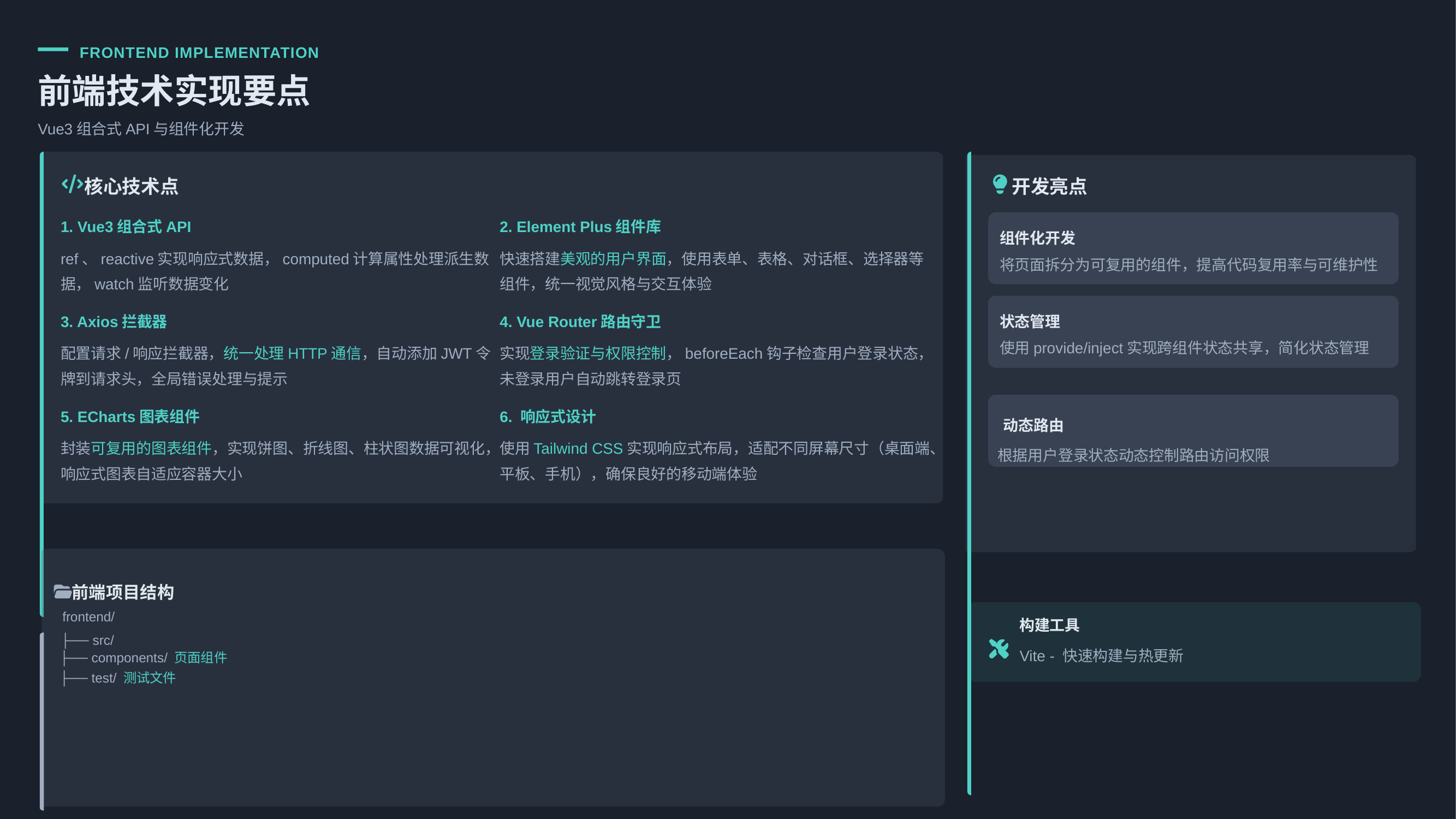

FRONTEND IMPLEMENTATION

前端技术实现要点
Vue3组合式API与组件化开发

核心技术点
开发亮点

1. Vue3组合式API
2. Element Plus组件库

组件化开发
ref、reactive实现响应式数据，computed计算属性处理派生数据，watch监听数据变化
快速搭建美观的用户界面，使用表单、表格、对话框、选择器等组件，统一视觉风格与交互体验
将页面拆分为可复用的组件，提高代码复用率与可维护性

3. Axios拦截器
4. Vue Router路由守卫
状态管理
使用provide/inject实现跨组件状态共享，简化状态管理
配置请求/响应拦截器，统一处理HTTP通信，自动添加JWT令牌到请求头，全局错误处理与提示
实现登录验证与权限控制，beforeEach钩子检查用户登录状态，未登录用户自动跳转登录页

5. ECharts图表组件
6. 响应式设计
动态路由
封装可复用的图表组件，实现饼图、折线图、柱状图数据可视化，响应式图表自适应容器大小
使用Tailwind CSS实现响应式布局，适配不同屏幕尺寸（桌面端、平板、手机），确保良好的移动端体验
根据用户登录状态动态控制路由访问权限

前端项目结构

frontend/
构建工具
├── src/

Vite - 快速构建与热更新
├── components/ 页面组件

├── test/ 测试文件